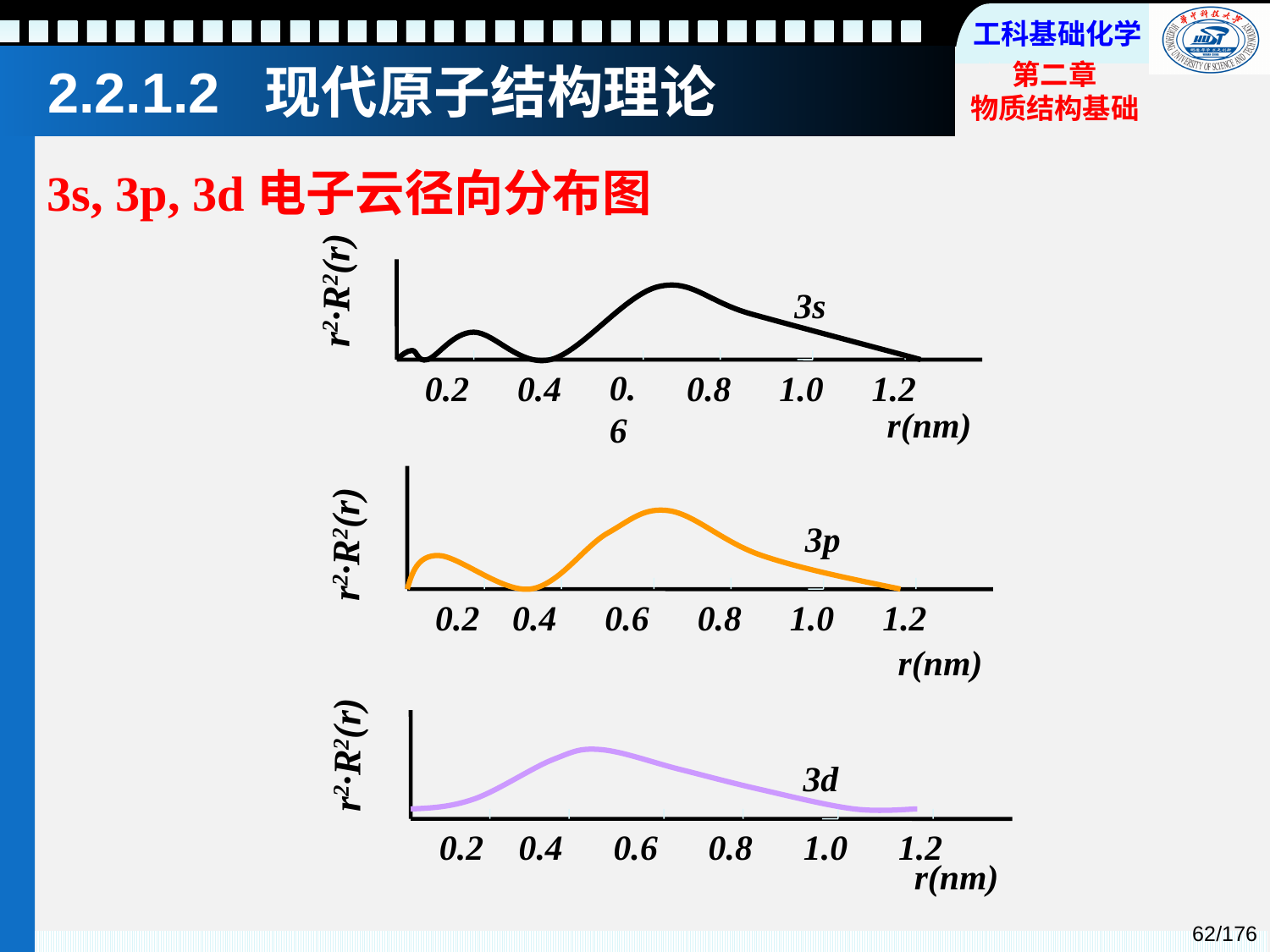

# 2.2.1.2  现代原子结构理论
3s, 3p, 3d电子云径向分布图

r2·R2(r)
3s

0.2
0.4
0.6
0.8
1.0
1.2
r(nm)

3p
r2·R2(r)
0.2
0.4
0.6
0.8
1.0
1.2
r(nm)

r2·R2(r)

3d
0.2
0.4
0.6
0.8
1.0
1.2
r(nm)